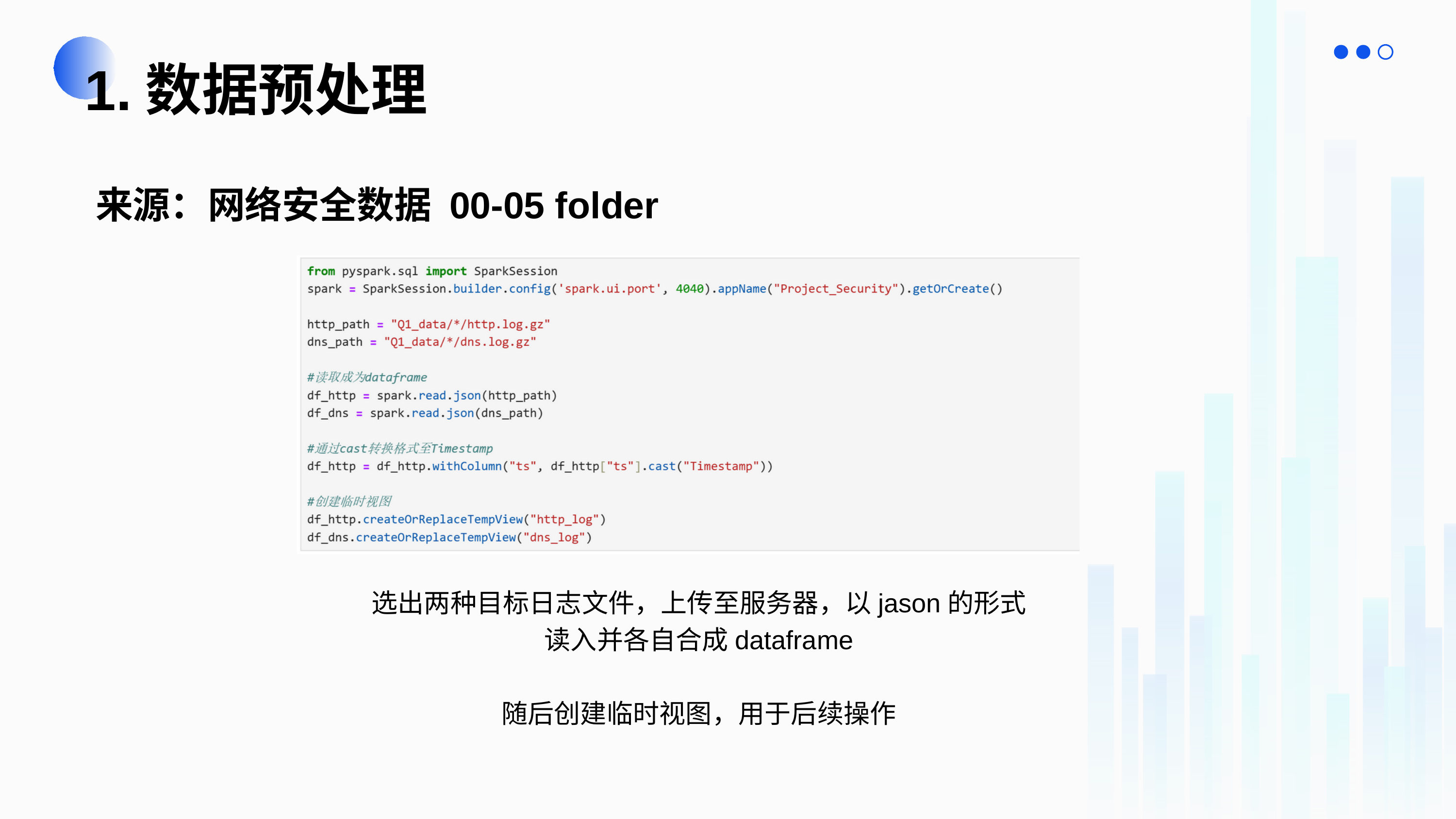

1.数据预处理

来源：网络安全数据 00-05 folder

选出两种目标日志文件，上传至服务器，以jason的形式读入并各自合成dataframe

随后创建临时视图，用于后续操作